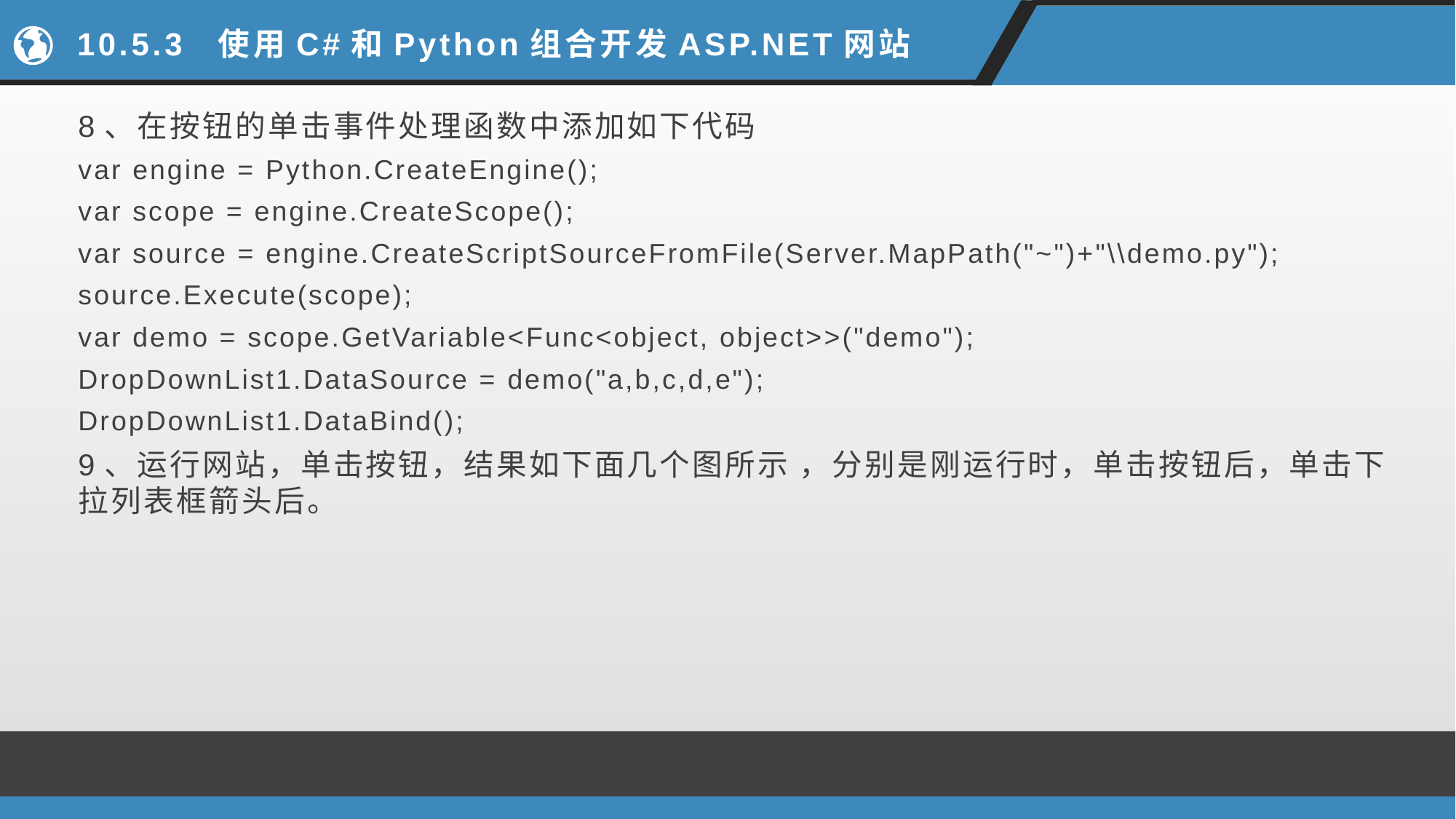

# 10.5.3  使用C#和Python组合开发ASP.NET网站

8、在按钮的单击事件处理函数中添加如下代码
var engine = Python.CreateEngine();
var scope = engine.CreateScope();
var source = engine.CreateScriptSourceFromFile(Server.MapPath("~")+"\\demo.py");
source.Execute(scope);
var demo = scope.GetVariable<Func<object, object>>("demo");
DropDownList1.DataSource = demo("a,b,c,d,e");
DropDownList1.DataBind();
9、运行网站，单击按钮，结果如下面几个图所示 ，分别是刚运行时，单击按钮后，单击下拉列表框箭头后。